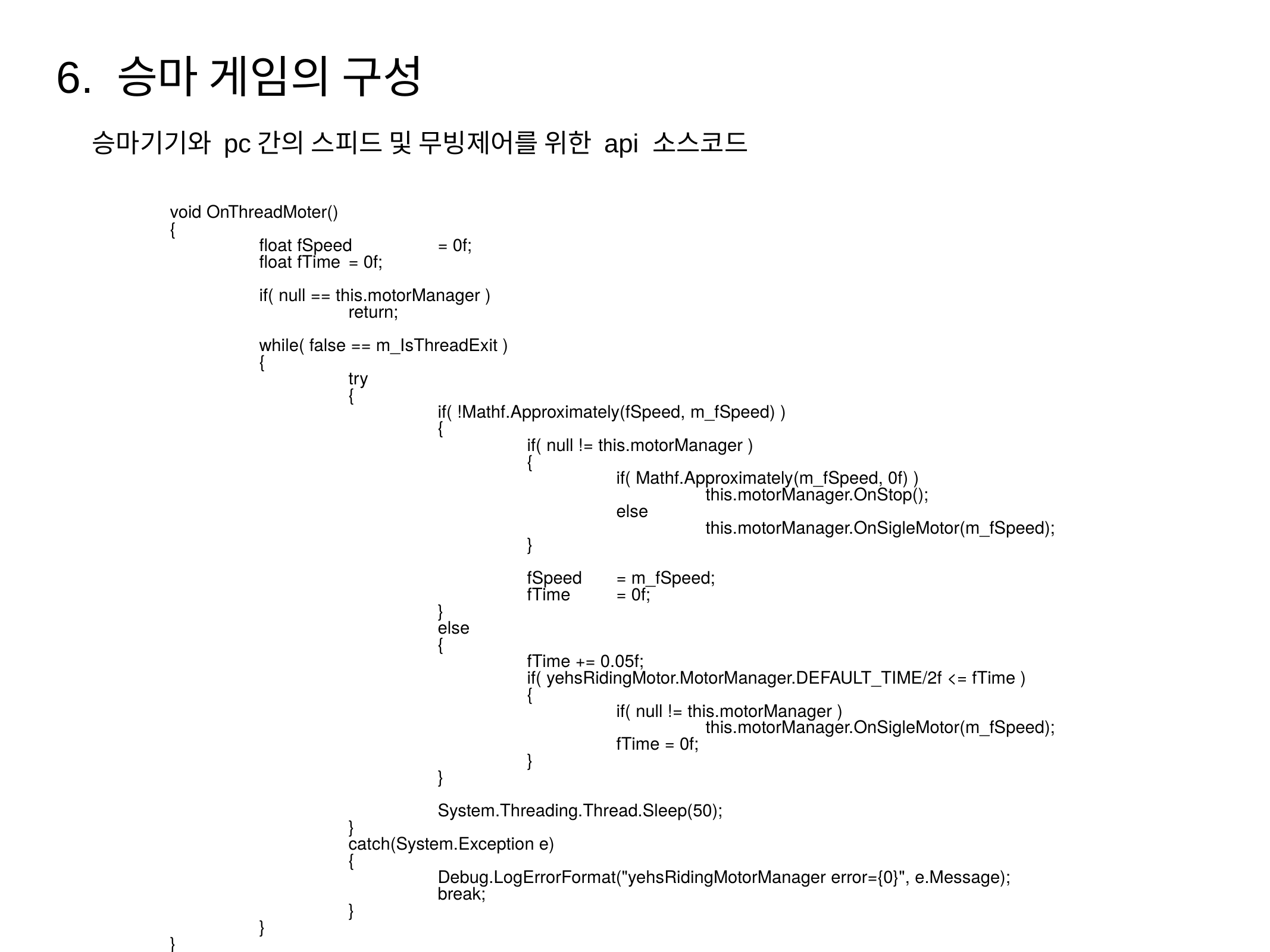

6. 승마 게임의 구성
승마기기와 pc간의 스피드 및 무빙제어를 위한 api 소스코드
	void OnThreadMoter()
	{
		float fSpeed 	= 0f;
		float fTime 	= 0f;

		if( null == this.motorManager )
			return;

		while( false == m_IsThreadExit )
		{
			try
			{
				if( !Mathf.Approximately(fSpeed, m_fSpeed) )
				{
					if( null != this.motorManager )
					{
						if( Mathf.Approximately(m_fSpeed, 0f) )
							this.motorManager.OnStop();
						else
							this.motorManager.OnSigleMotor(m_fSpeed);
					}

					fSpeed 	= m_fSpeed;
					fTime 	= 0f;
				}
				else
				{
					fTime += 0.05f;
					if( yehsRidingMotor.MotorManager.DEFAULT_TIME/2f <= fTime )
					{
						if( null != this.motorManager )
							this.motorManager.OnSigleMotor(m_fSpeed);
						fTime = 0f;
					}
				}

				System.Threading.Thread.Sleep(50);
			}
			catch(System.Exception e)
			{
				Debug.LogErrorFormat("yehsRidingMotorManager error={0}", e.Message);
				break;
			}
		}
	}